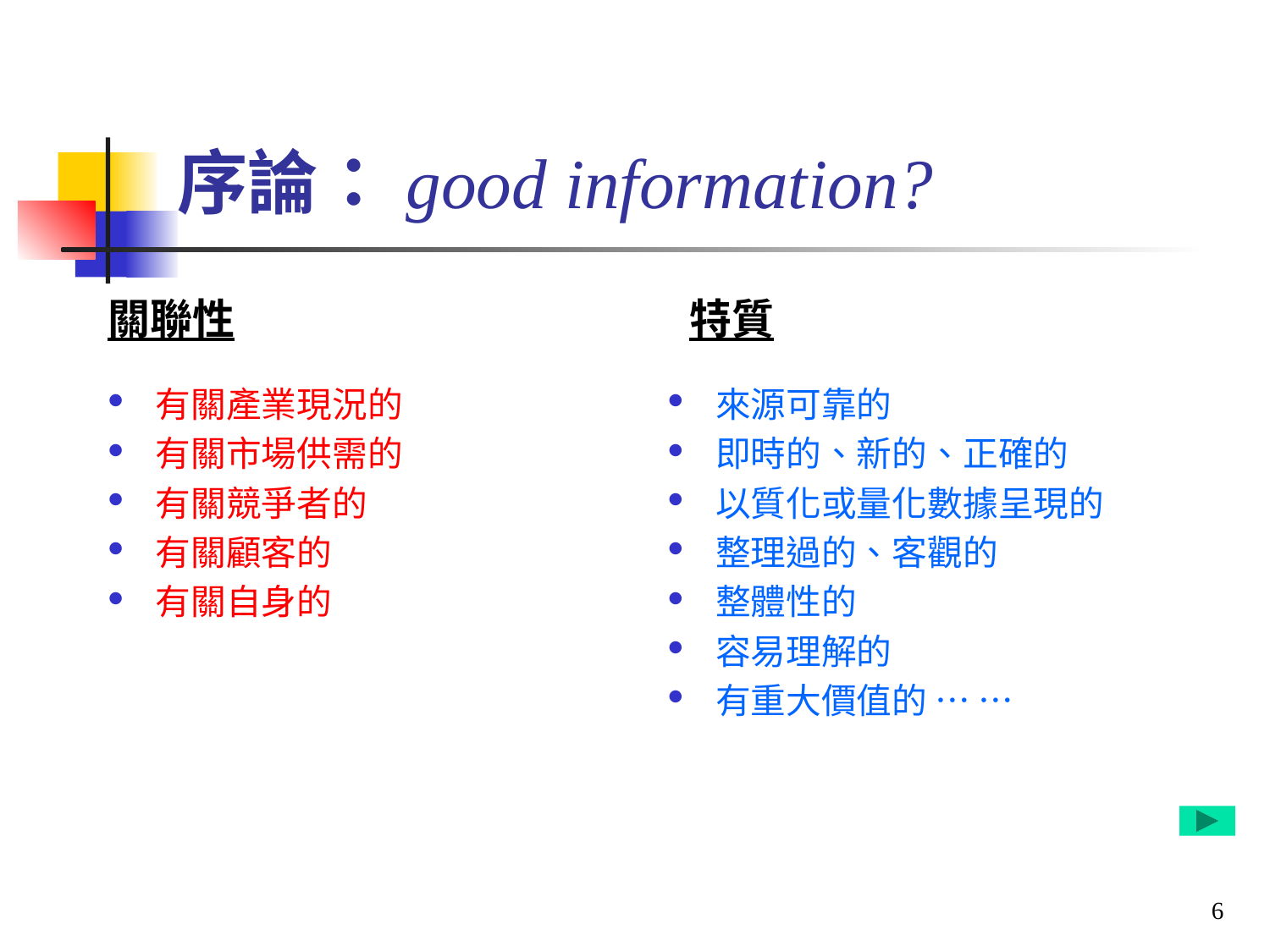

# 序論：good information?
關聯性
特質
有關產業現況的
有關市場供需的
有關競爭者的
有關顧客的
有關自身的
來源可靠的
即時的、新的、正確的
以質化或量化數據呈現的
整理過的、客觀的
整體性的
容易理解的
有重大價值的 … …